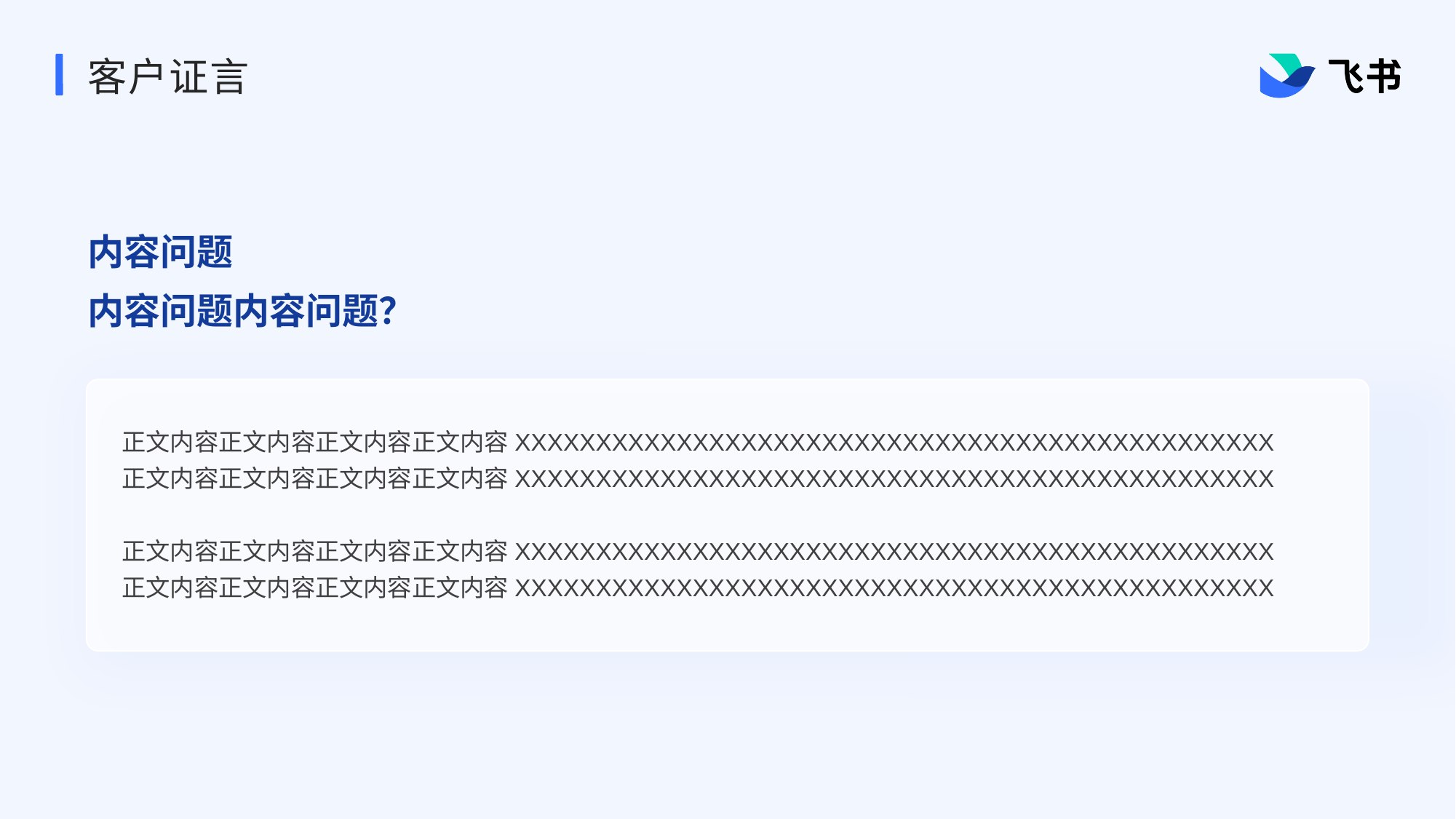

# 客户证言
内容问题
内容问题内容问题？

正文内容正文内容正文内容正文内容XXXXXXXXXXXXXXXXXXXXXXXXXXXXXXXXXXXXXXXXXXXXXXX
正文内容正文内容正文内容正文内容XXXXXXXXXXXXXXXXXXXXXXXXXXXXXXXXXXXXXXXXXXXXXXX

正文内容正文内容正文内容正文内容XXXXXXXXXXXXXXXXXXXXXXXXXXXXXXXXXXXXXXXXXXXXXXX
正文内容正文内容正文内容正文内容XXXXXXXXXXXXXXXXXXXXXXXXXXXXXXXXXXXXXXXXXXXXXXX